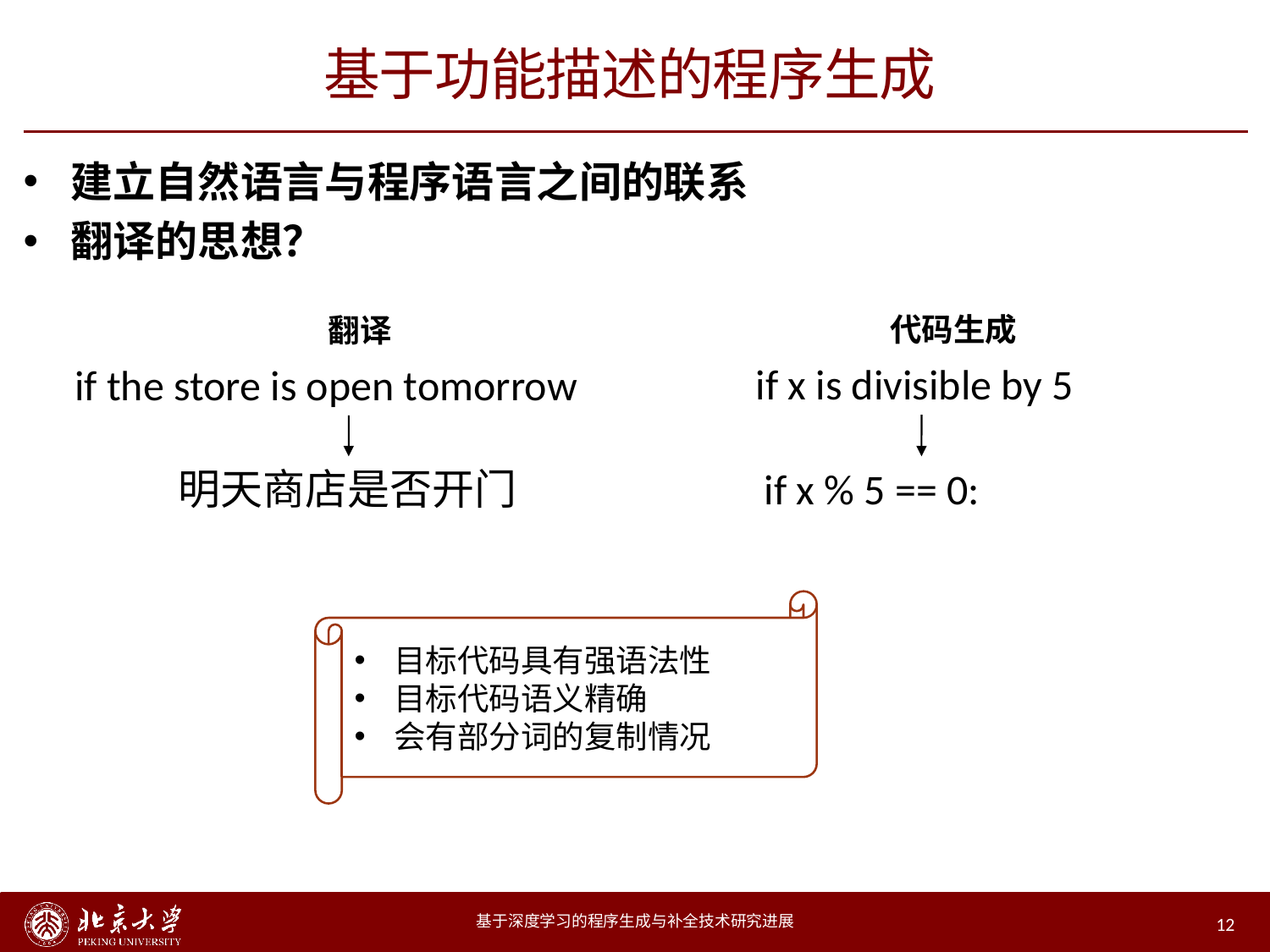

# 基于功能描述的程序生成
建立自然语言与程序语言之间的联系
翻译的思想？

代码生成
翻译
if x is divisible by 5
if the store is open tomorrow
明天商店是否开门
if x % 5 == 0:
目标代码具有强语法性
目标代码语义精确
会有部分词的复制情况
基于深度学习的程序生成与补全技术研究进展
12